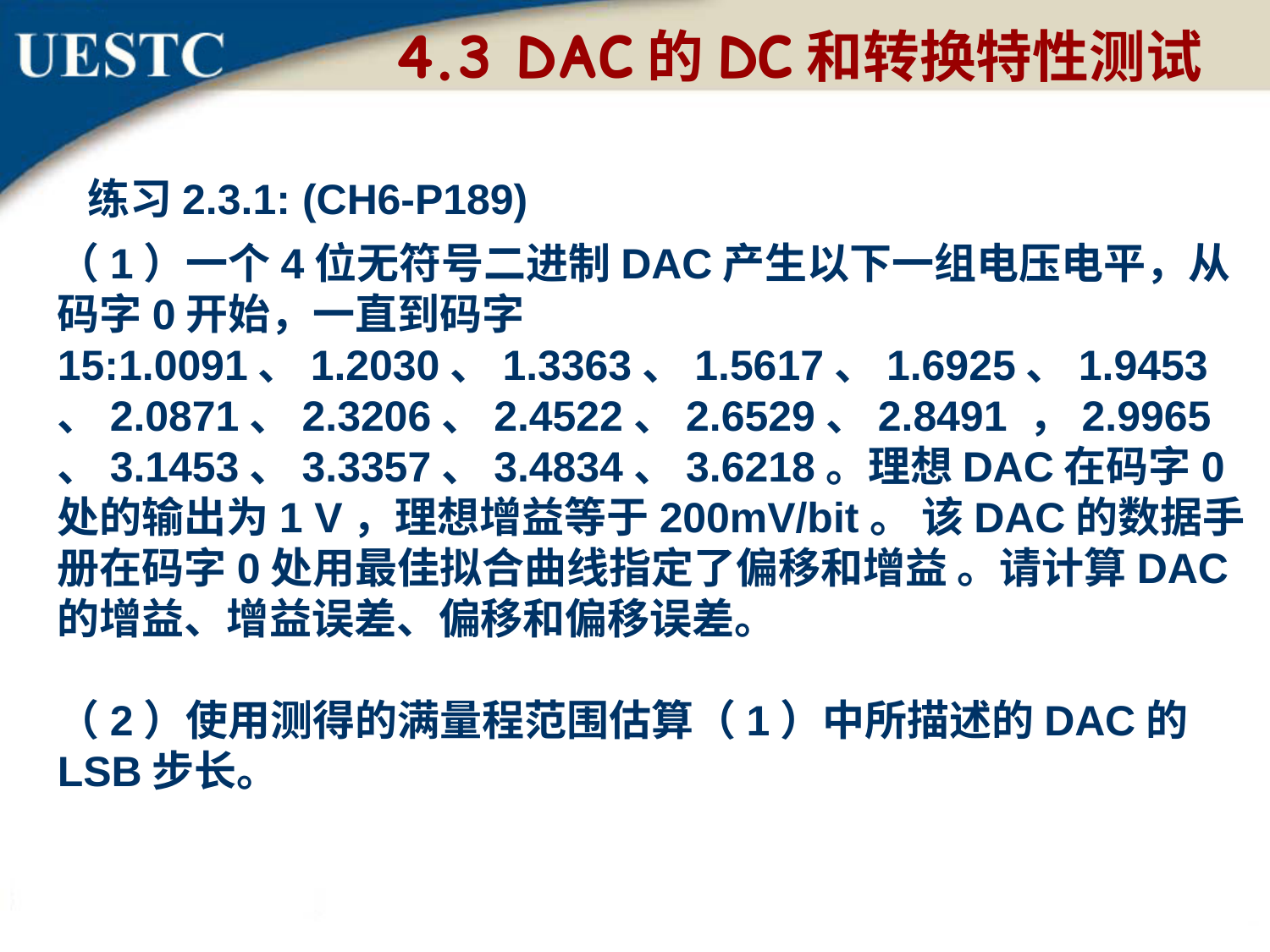

4.3 DAC的DC和转换特性测试
练习2.3.1: (CH6-P189)
（1）一个4位无符号二进制DAC产生以下一组电压电平，从码字0开始，一直到码字15:1.0091、1.2030、1.3363、1.5617、1.6925、1.9453、2.0871、2.3206、2.4522、2.6529、2.8491 ，2.9965、3.1453、3.3357、3.4834、3.6218。理想DAC在码字0处的输出为1 V，理想增益等于200mV/bit。 该DAC的数据手册在码字0处用最佳拟合曲线指定了偏移和增益 。请计算DAC的增益、增益误差、偏移和偏移误差。

（2）使用测得的满量程范围估算（1）中所描述的DAC的LSB步长。